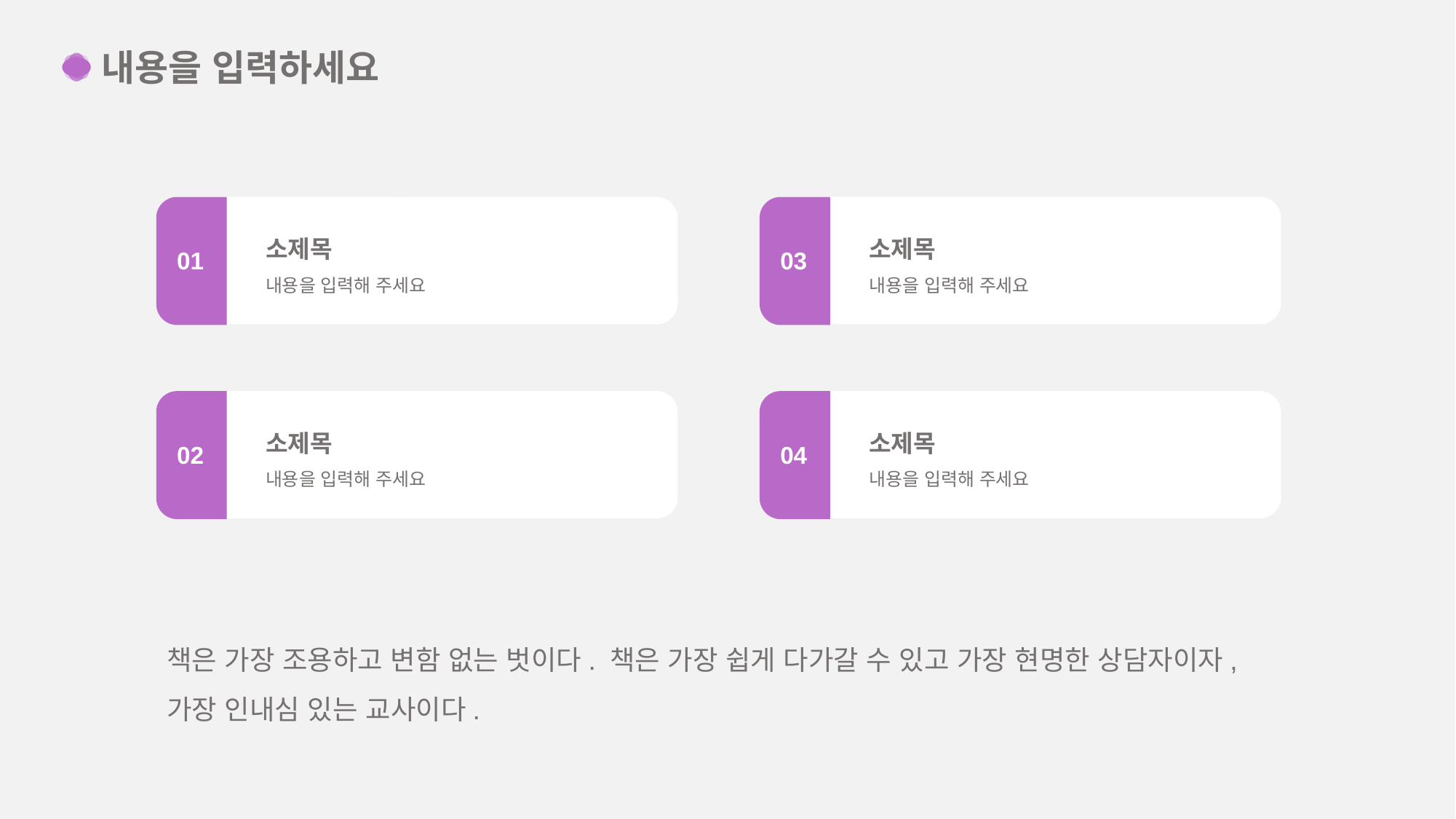

내용을 입력하세요

소제목
내용을 입력해 주세요
소제목
내용을 입력해 주세요

01
03

소제목
내용을 입력해 주세요
소제목
내용을 입력해 주세요

02
04
책은 가장 조용하고 변함 없는 벗이다. 책은 가장 쉽게 다가갈 수 있고 가장 현명한 상담자이자, 가장 인내심 있는 교사이다.